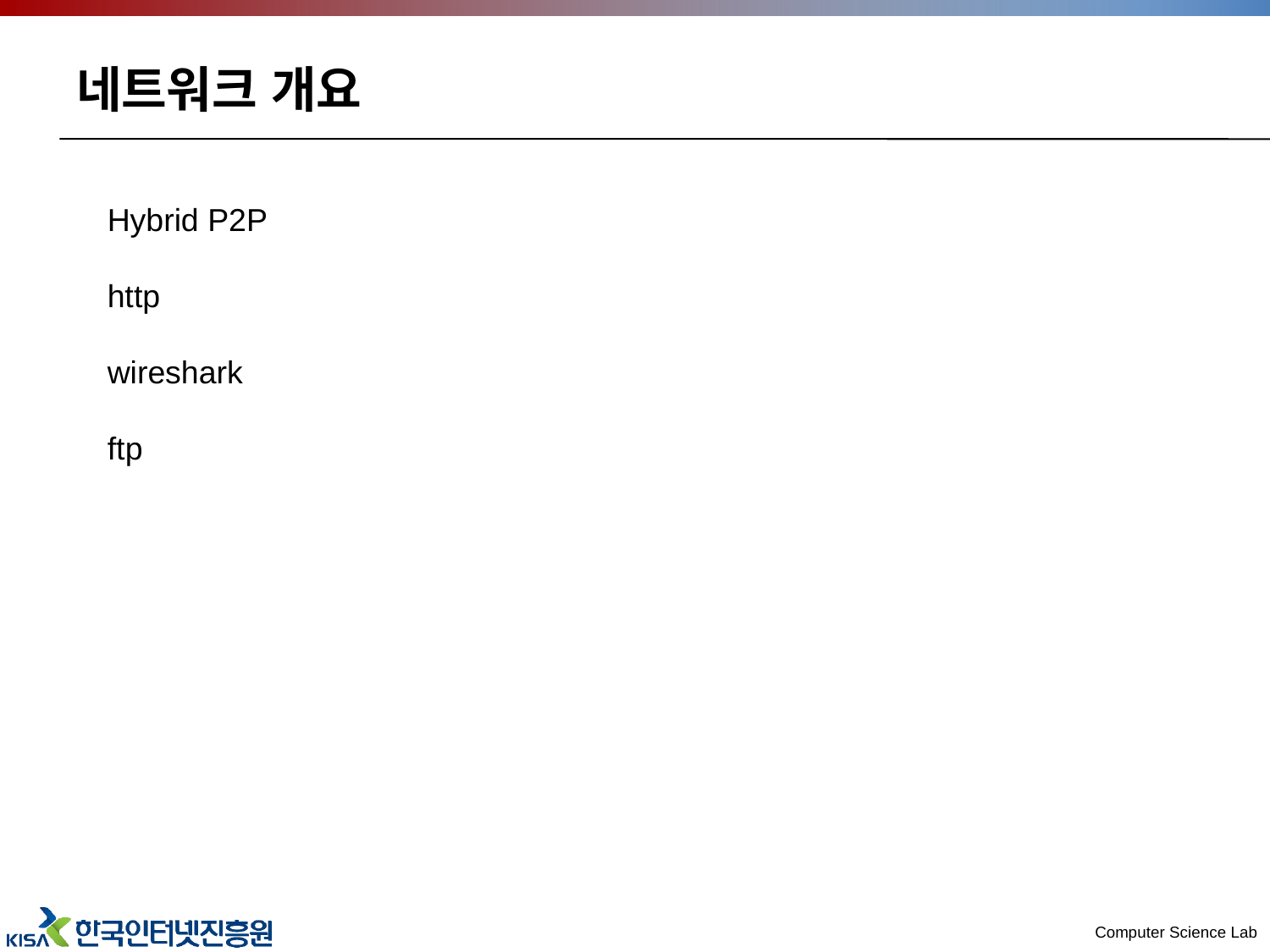

# 네트워크 개요
Hybrid P2P

http

wireshark

ftp